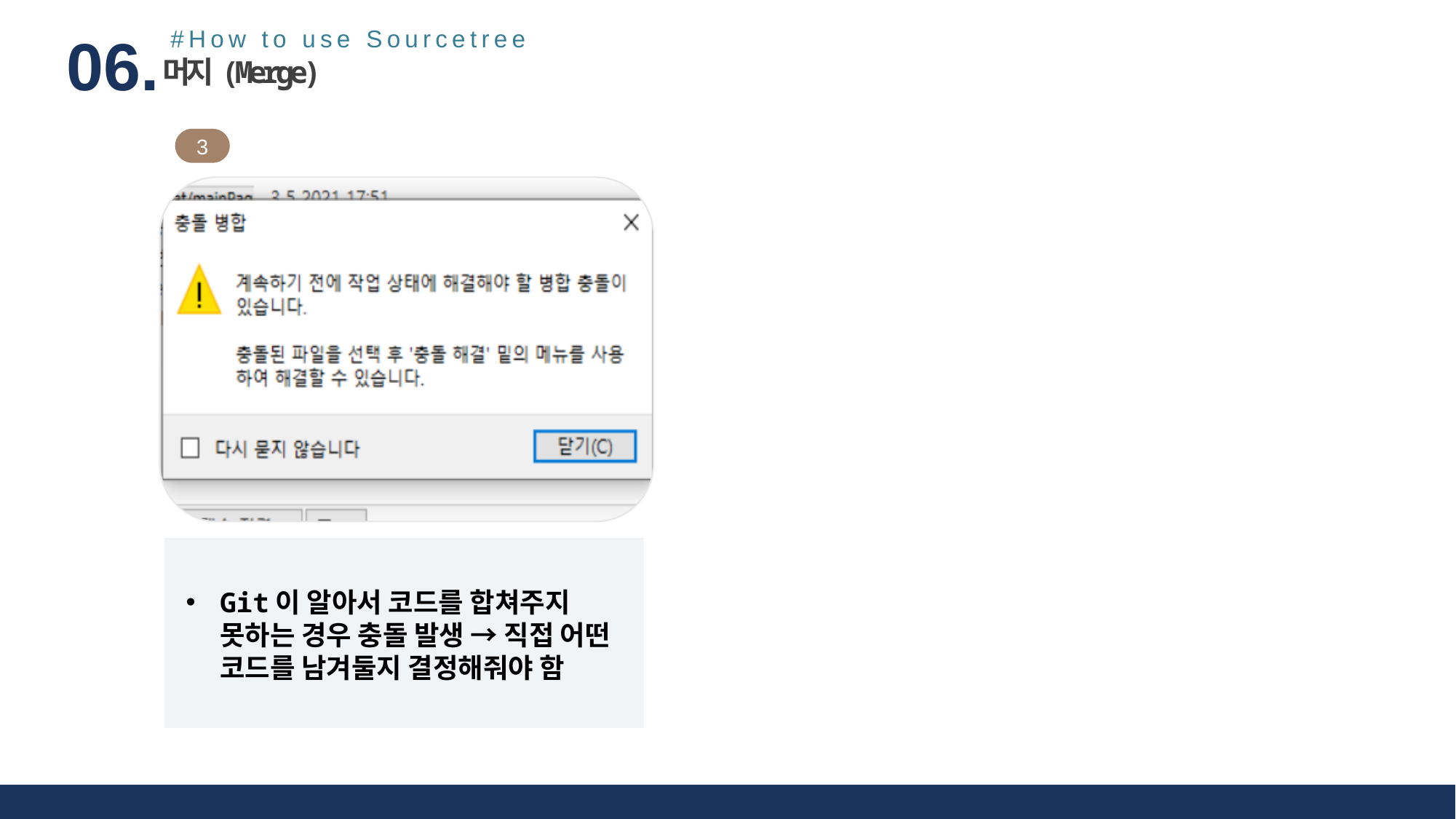

#How to use Sourcetree
06.
머지(Merge)
3

Git이 알아서 코드를 합쳐주지 못하는 경우 충돌 발생 → 직접 어떤 코드를 남겨둘지 결정해줘야 함